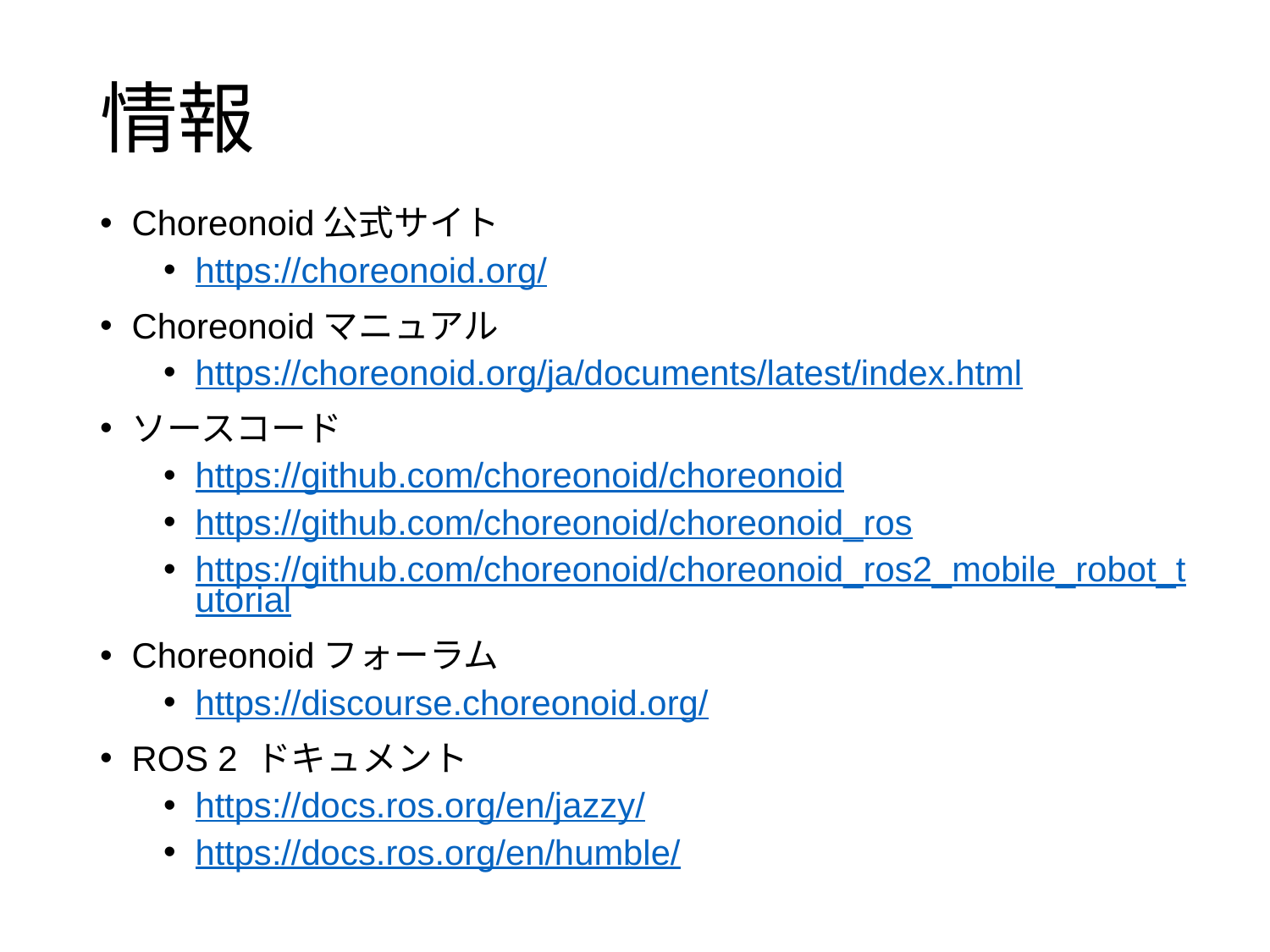

# 情報
Choreonoid公式サイト
https://choreonoid.org/
Choreonoidマニュアル
https://choreonoid.org/ja/documents/latest/index.html
ソースコード
https://github.com/choreonoid/choreonoid
https://github.com/choreonoid/choreonoid_ros
https://github.com/choreonoid/choreonoid_ros2_mobile_robot_tutorial
Choreonoidフォーラム
https://discourse.choreonoid.org/
ROS 2 ドキュメント
https://docs.ros.org/en/jazzy/
https://docs.ros.org/en/humble/